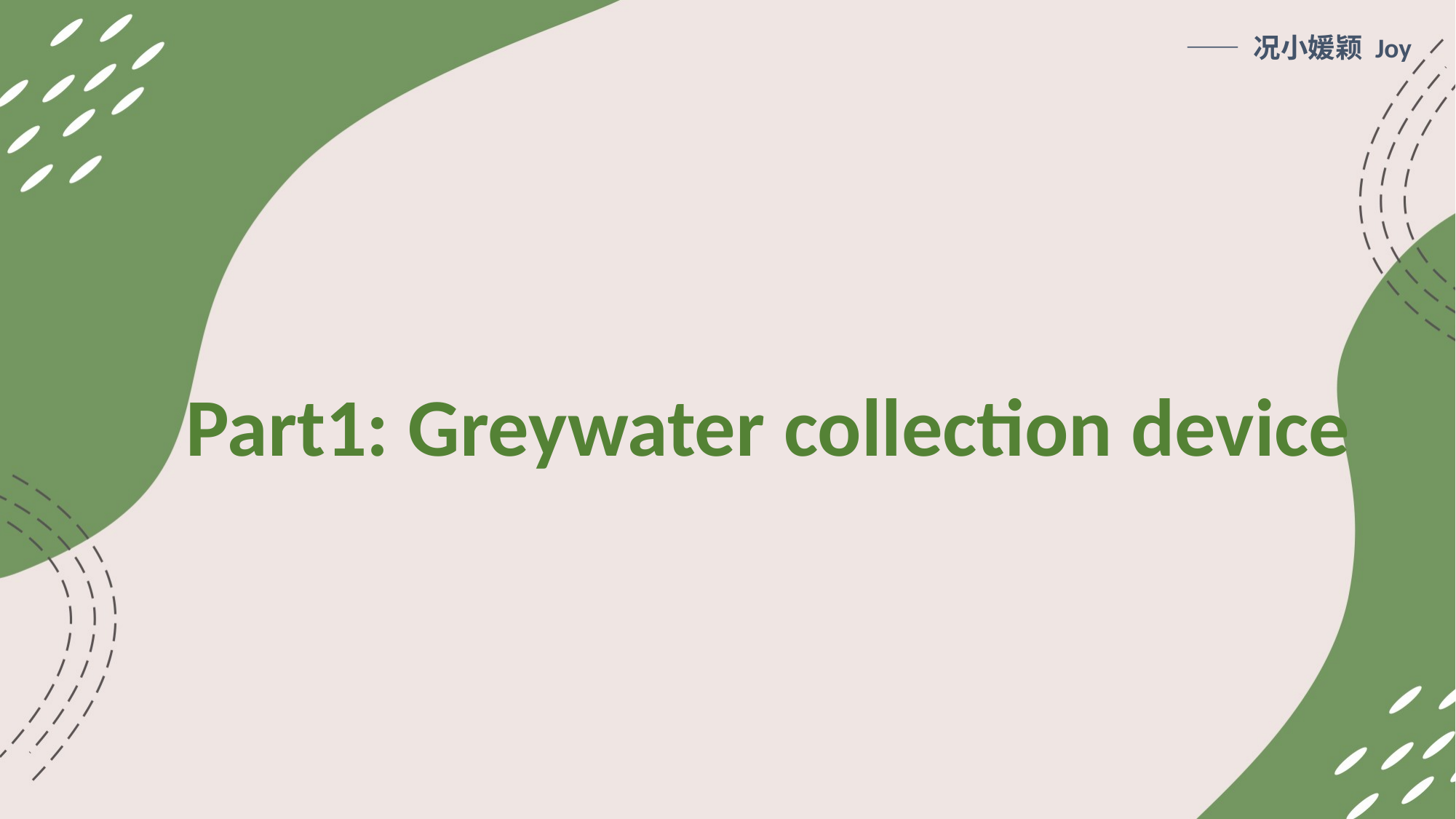

—— 况小媛颖 Joy
Part1: Greywater collection device